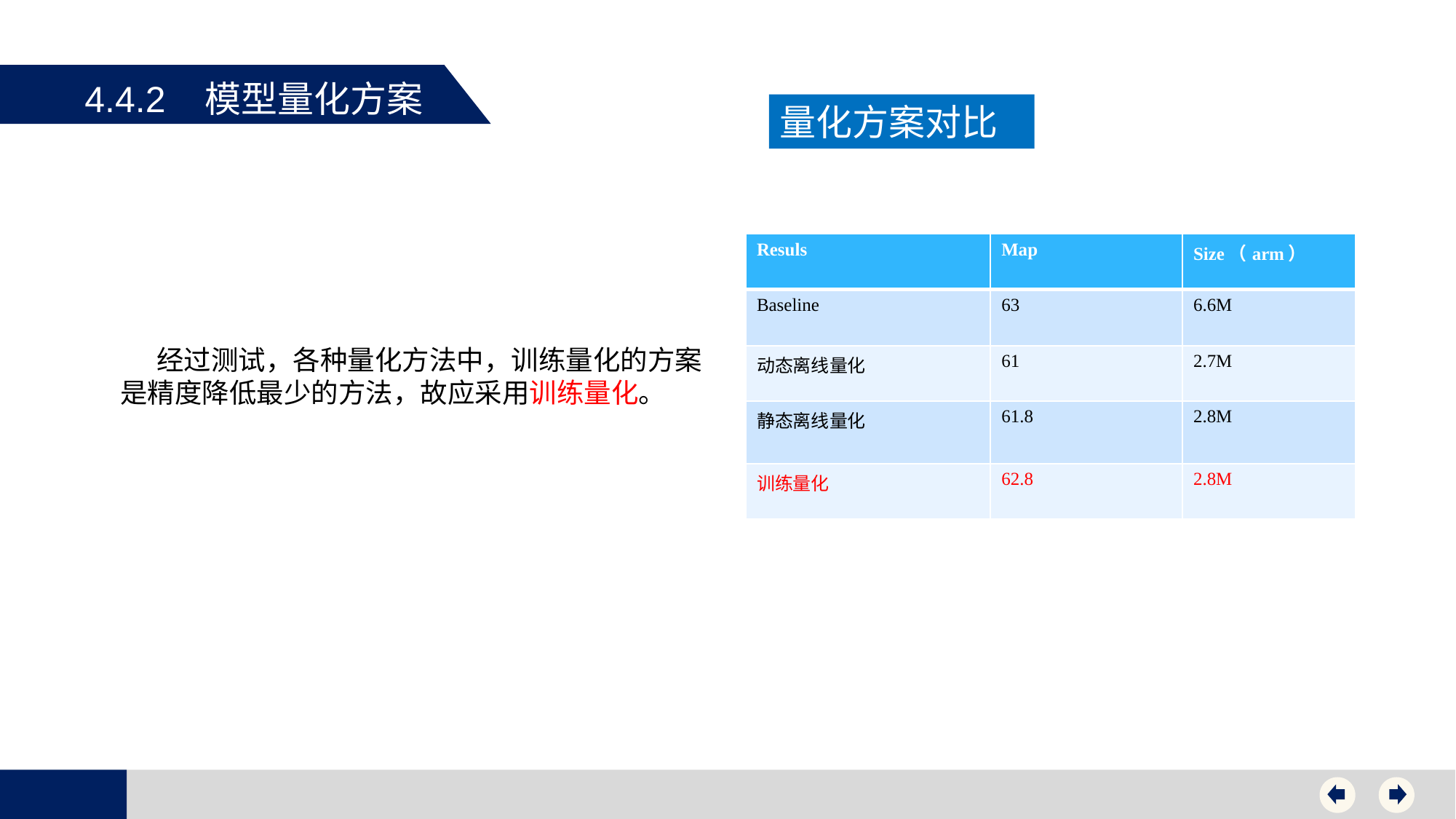

4.4.2   模型量化方案
量化方案对比
| Resuls | Map | Size（arm） |
| --- | --- | --- |
| Baseline | 63 | 6.6M |
| 动态离线量化 | 61 | 2.7M |
| 静态离线量化 | 61.8 | 2.8M |
| 训练量化 | 62.8 | 2.8M |
经过测试，各种量化方法中，训练量化的方案是精度降低最少的方法，故应采用训练量化。